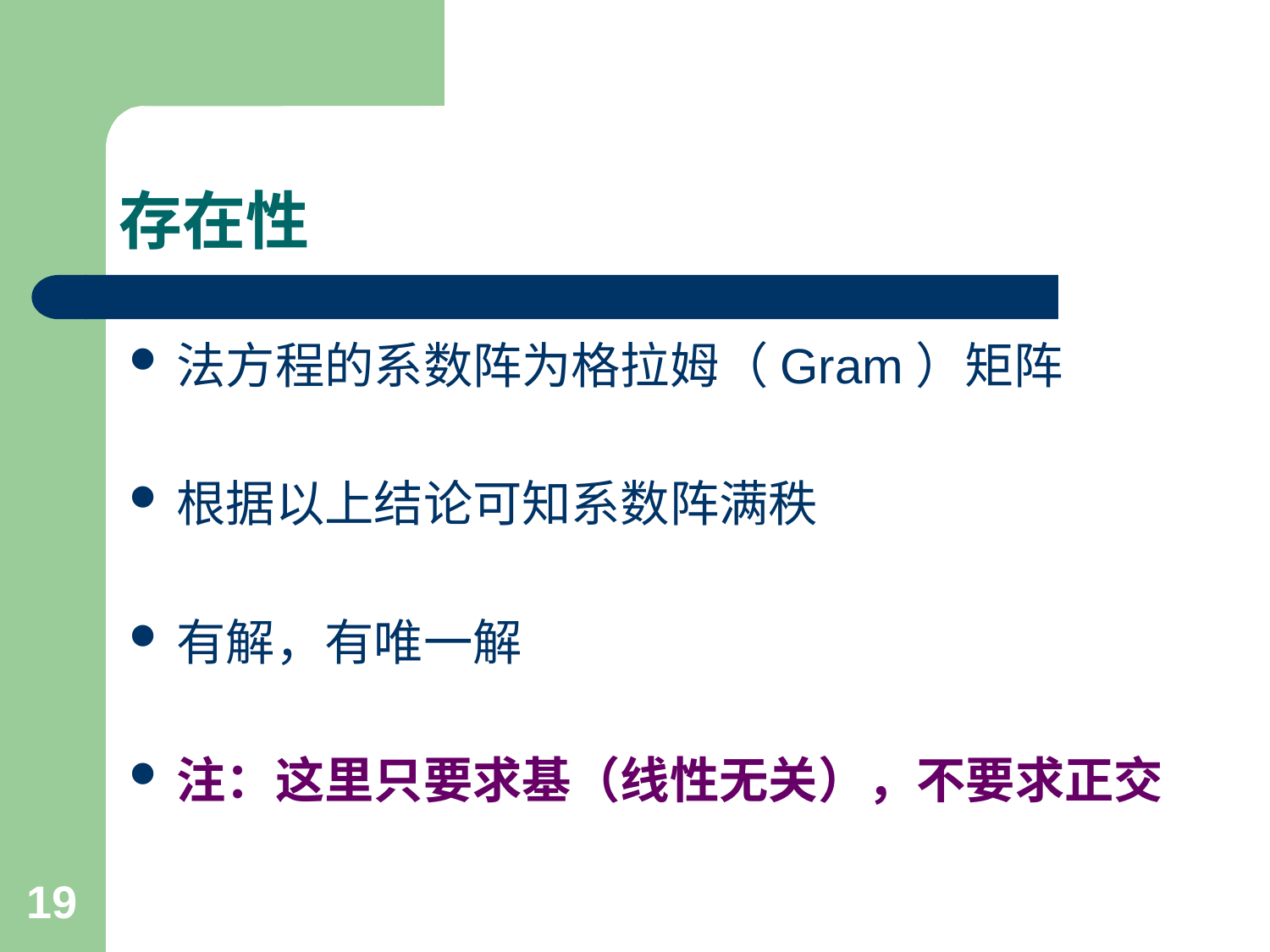

# 存在性
法方程的系数阵为格拉姆（Gram）矩阵

根据以上结论可知系数阵满秩

有解，有唯一解

注：这里只要求基（线性无关），不要求正交
19